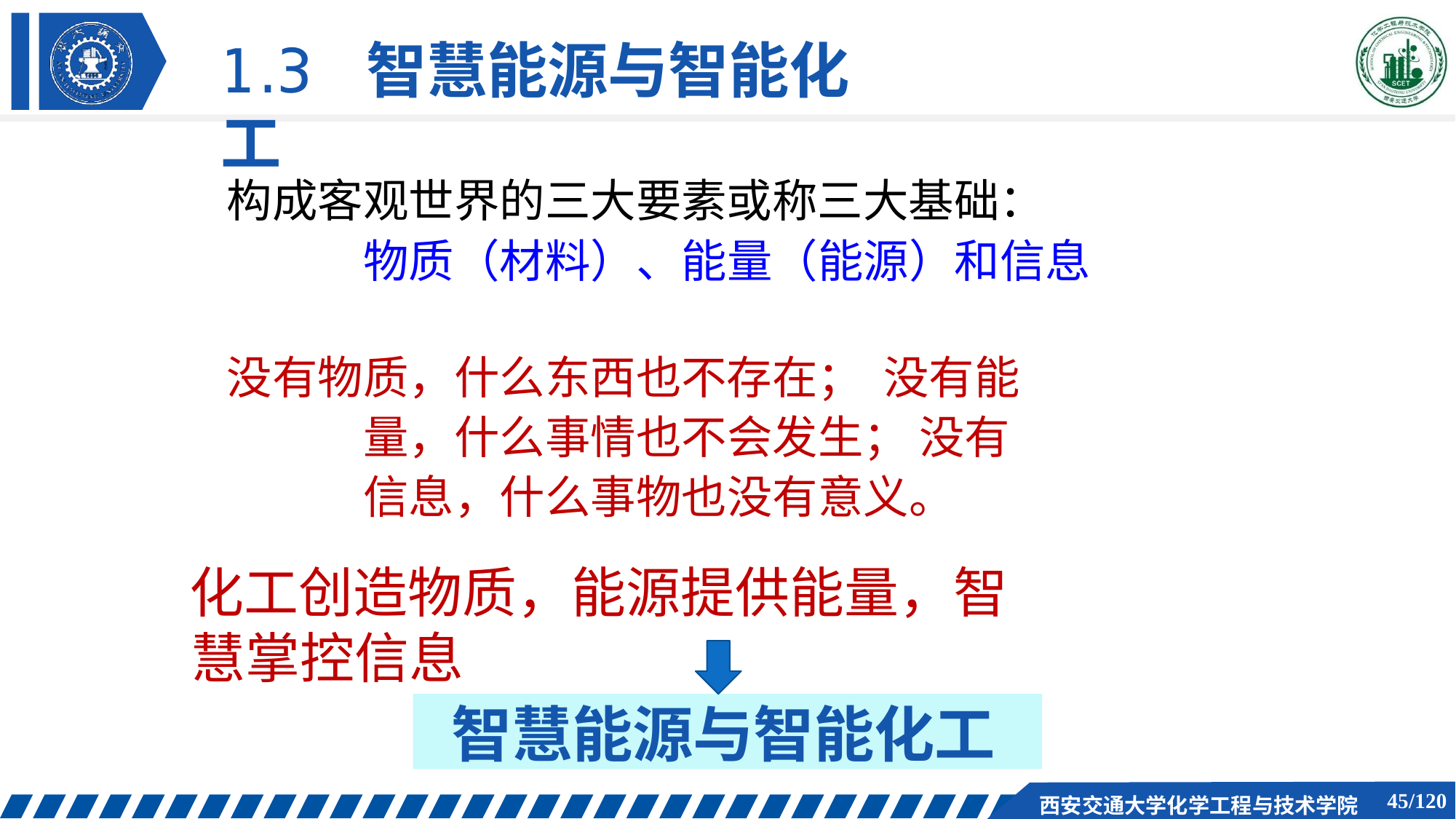

/
# 1.3 智慧能源与智能化工

构成客观世界的三大要素或称三大基础：  物质（材料）、能量（能源）和信息

没有物质，什么东西也不存在；  没有能量，什么事情也不会发生； 没有信息，什么事物也没有意义。
化工创造物质，能源提供能量，智慧掌控信息

智慧能源与智能化工
45/120
西安交通大学化学工程与技术学院